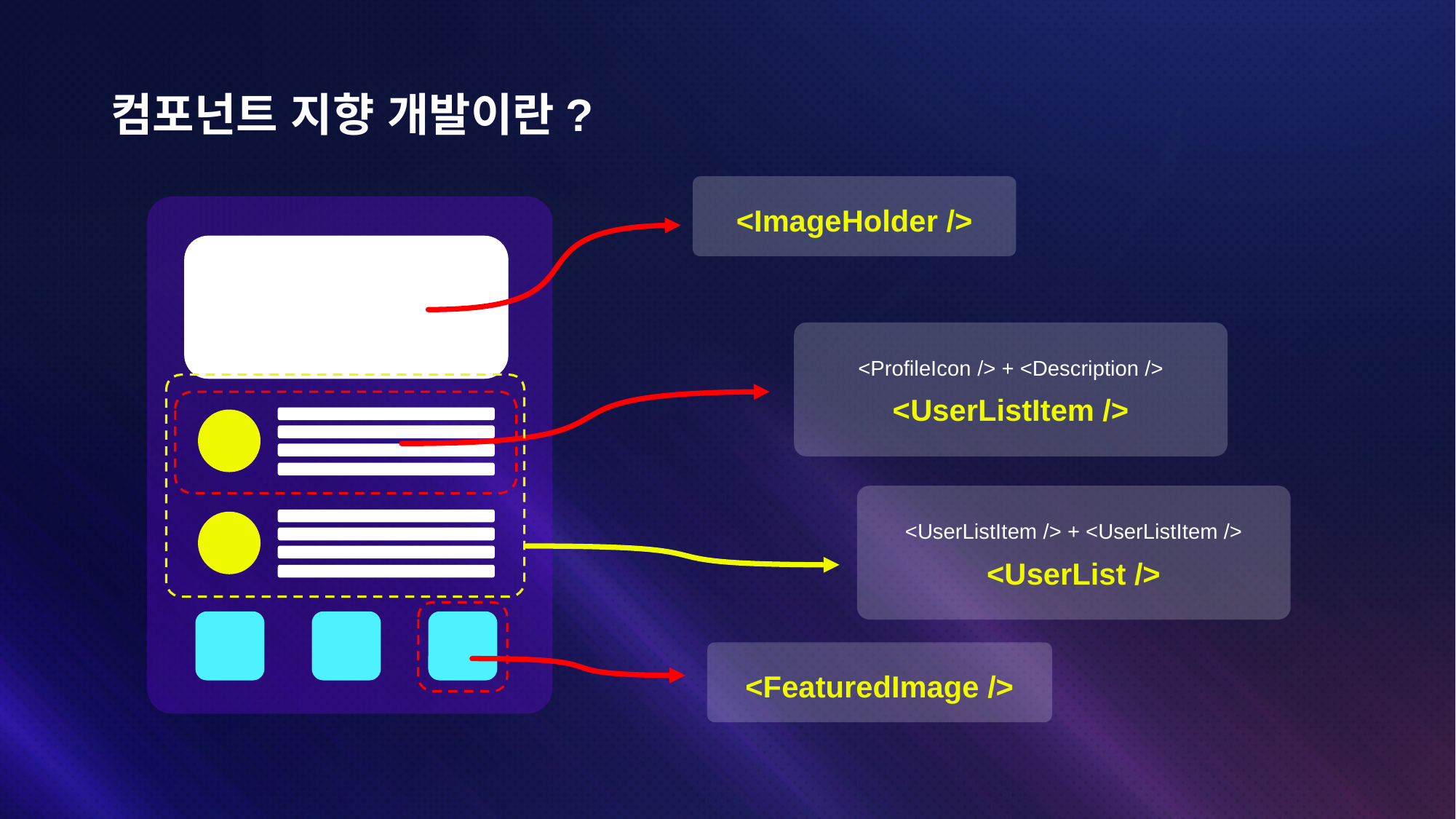

# 컴포넌트 지향 개발이란?
<ImageHolder />

<ProfileIcon /> + <Description />
<UserListItem />

<UserListItem /> + <UserListItem />
<UserList />

<FeaturedImage />